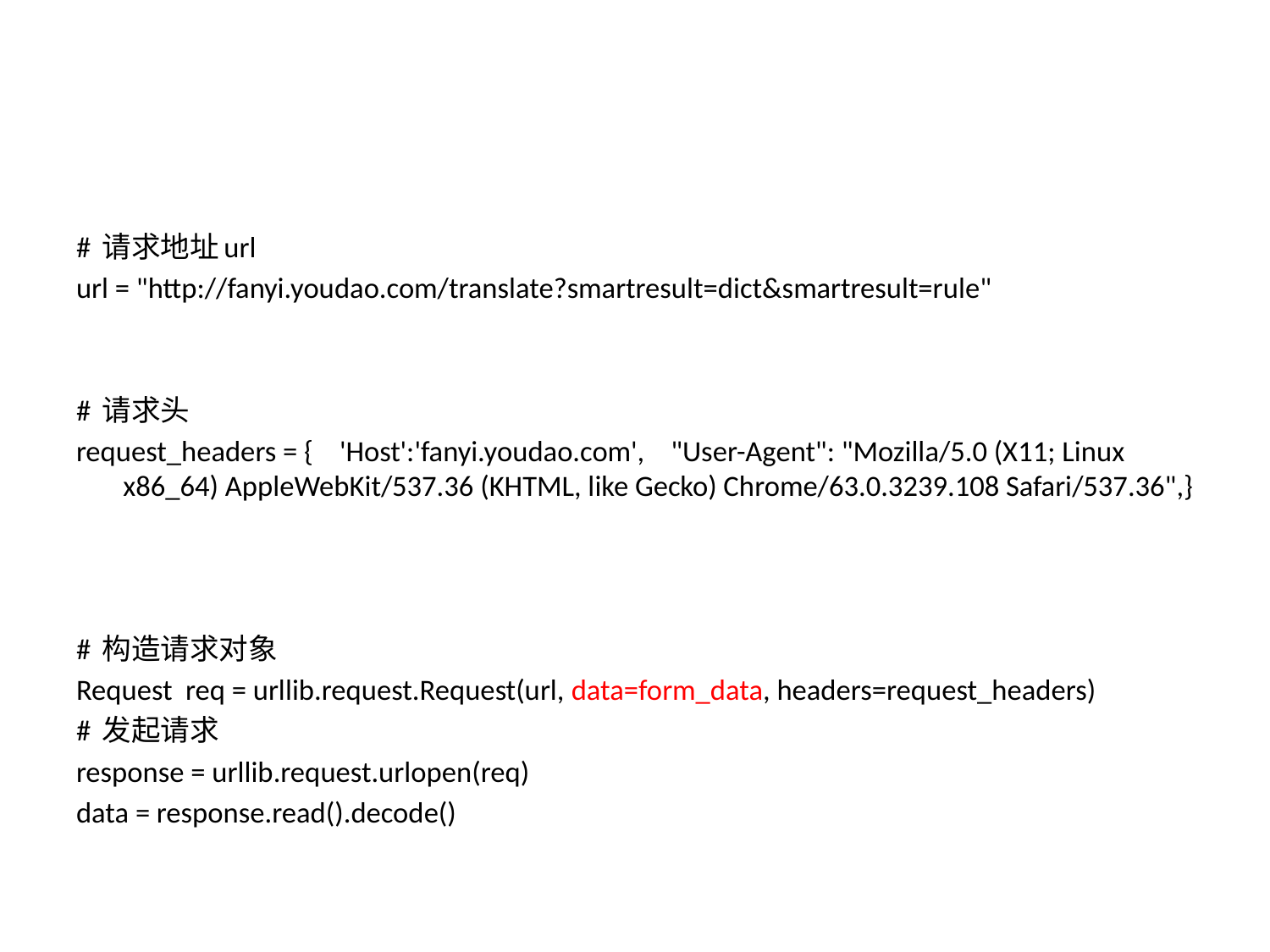

#
# 请求地址url
url = "http://fanyi.youdao.com/translate?smartresult=dict&smartresult=rule"

# 请求头
request_headers = {    'Host':'fanyi.youdao.com',    "User-Agent": "Mozilla/5.0 (X11; Linux x86_64) AppleWebKit/537.36 (KHTML, like Gecko) Chrome/63.0.3239.108 Safari/537.36",}

# 构造请求对象
Request  req = urllib.request.Request(url, data=form_data, headers=request_headers)
# 发起请求
response = urllib.request.urlopen(req)
data = response.read().decode()